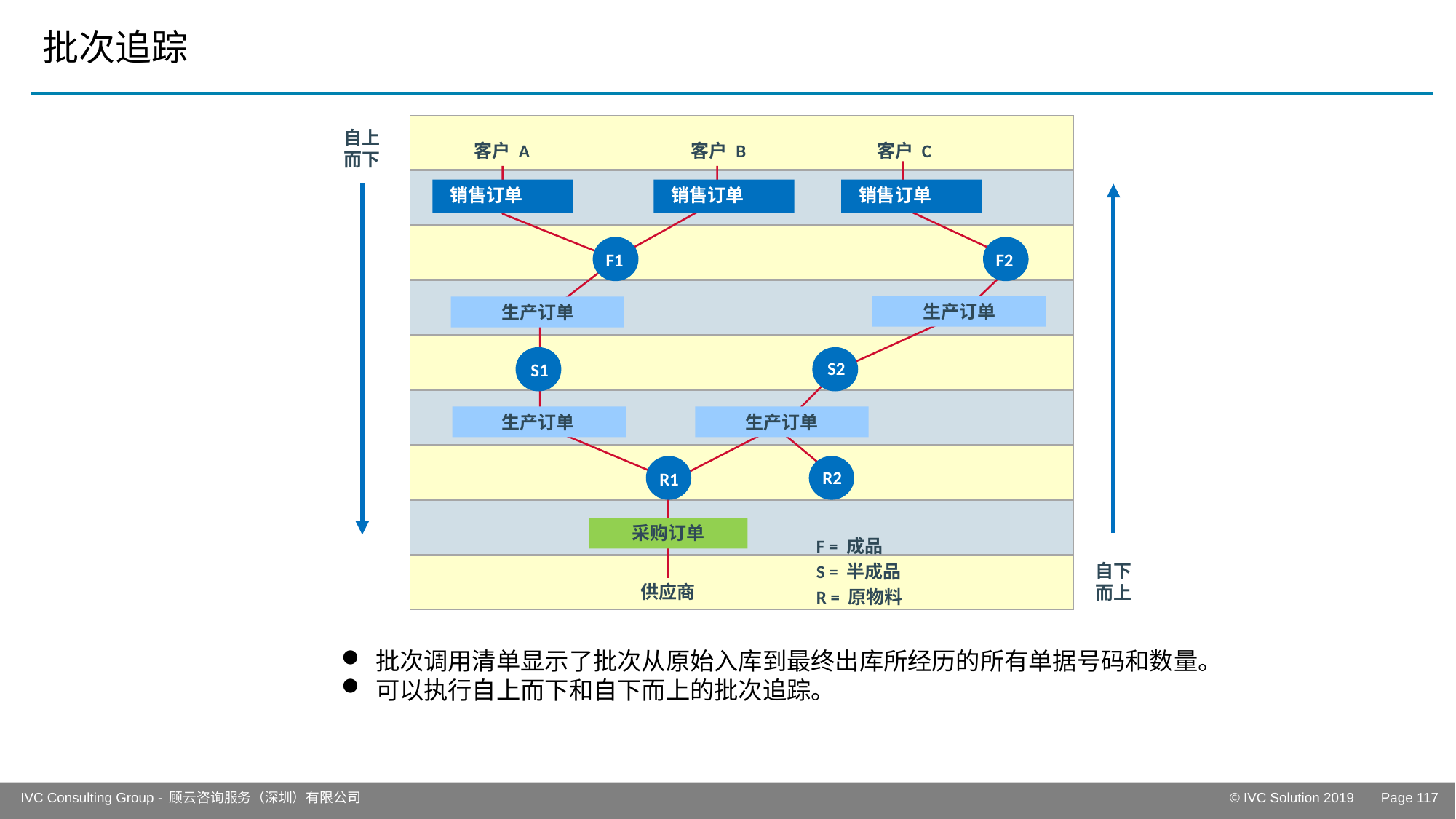

# 批次追踪

自上
而下

客户 A
客户 B
客户 C

   销售订单

   销售订单

   销售订单

F1
F2

生产订单
生产订单

S2

S1

生产订单
生产订单

R2

R1

采购订单

F = 成品
S = 半成品
R = 原物料

R

自下
而上

供应商
批次调用清单显示了批次从原始入库到最终出库所经历的所有单据号码和数量。
可以执行自上而下和自下而上的批次追踪。